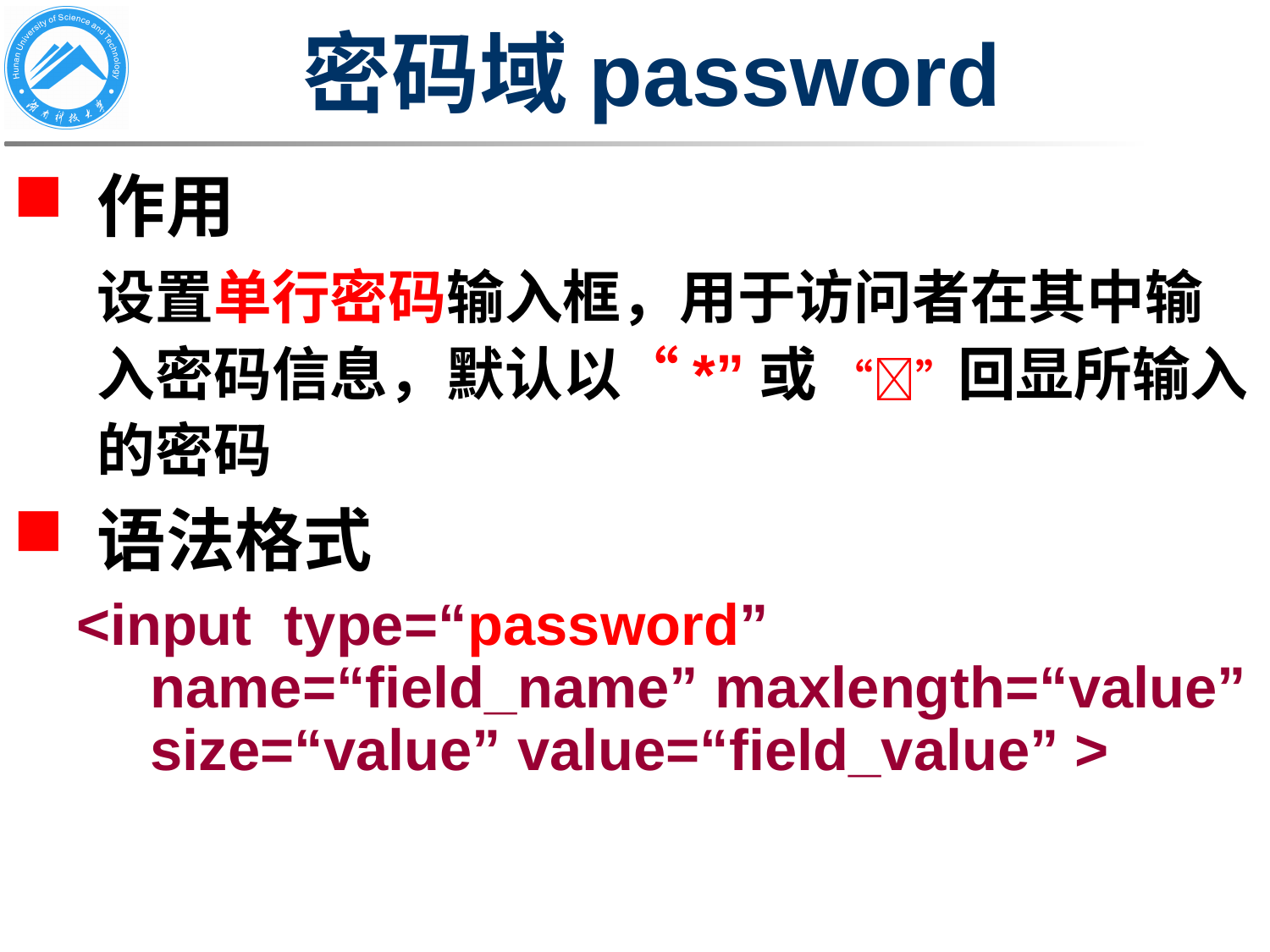

# 密码域password
作用
	设置单行密码输入框，用于访问者在其中输入密码信息，默认以“*”或 “•”回显所输入的密码
语法格式
<input  type=“password” name=“field_name” maxlength=“value” size=“value” value=“field_value” >